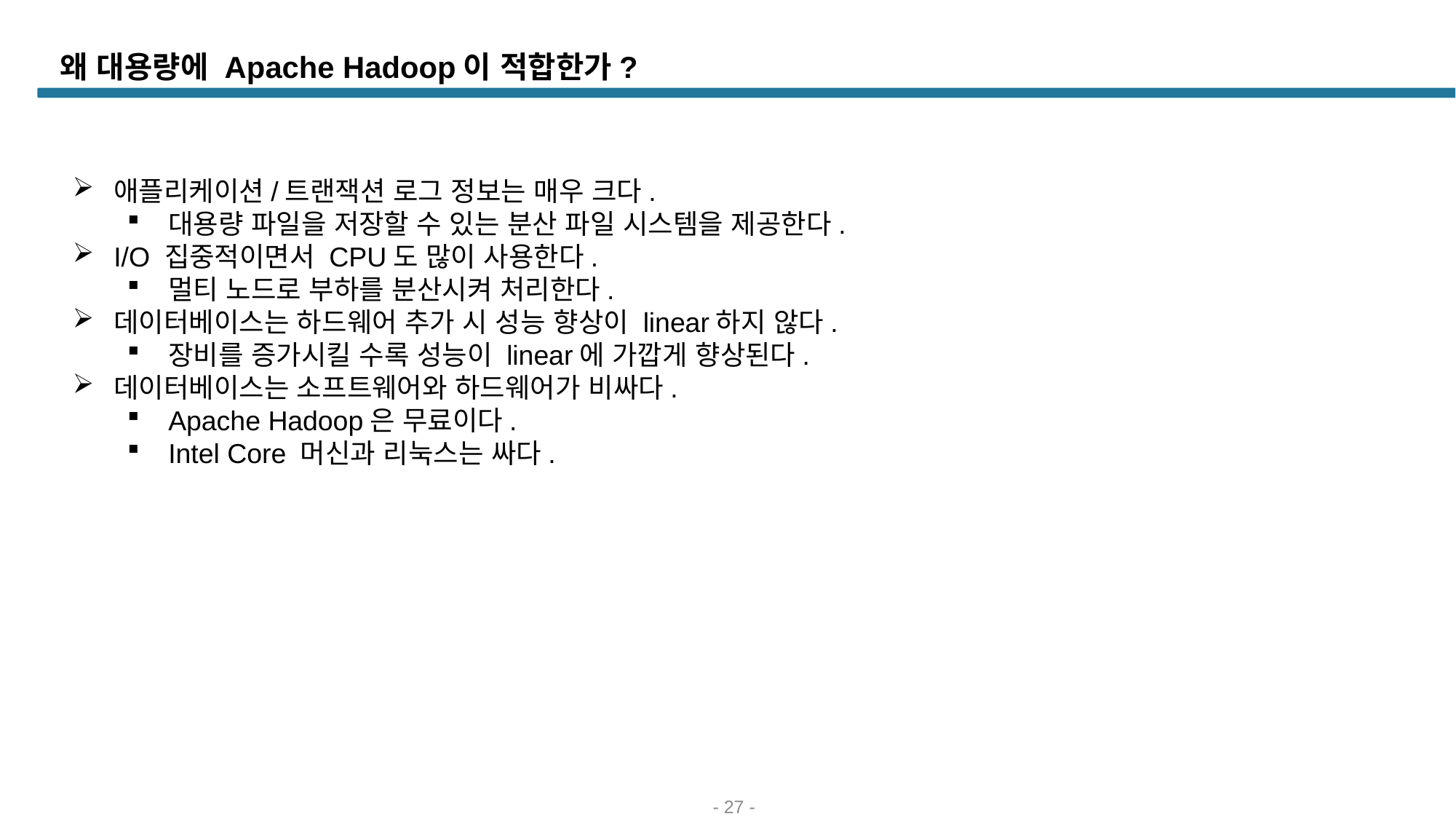

# 왜 대용량에 Apache Hadoop이 적합한가?
애플리케이션/트랜잭션 로그 정보는 매우 크다.
대용량 파일을 저장할 수 있는 분산 파일 시스템을 제공한다.
I/O 집중적이면서 CPU도 많이 사용한다.
멀티 노드로 부하를 분산시켜 처리한다.
데이터베이스는 하드웨어 추가 시 성능 향상이 linear하지 않다.
장비를 증가시킬 수록 성능이 linear에 가깝게 향상된다.
데이터베이스는 소프트웨어와 하드웨어가 비싸다.
Apache Hadoop은 무료이다.
Intel Core 머신과 리눅스는 싸다.

- 27 -